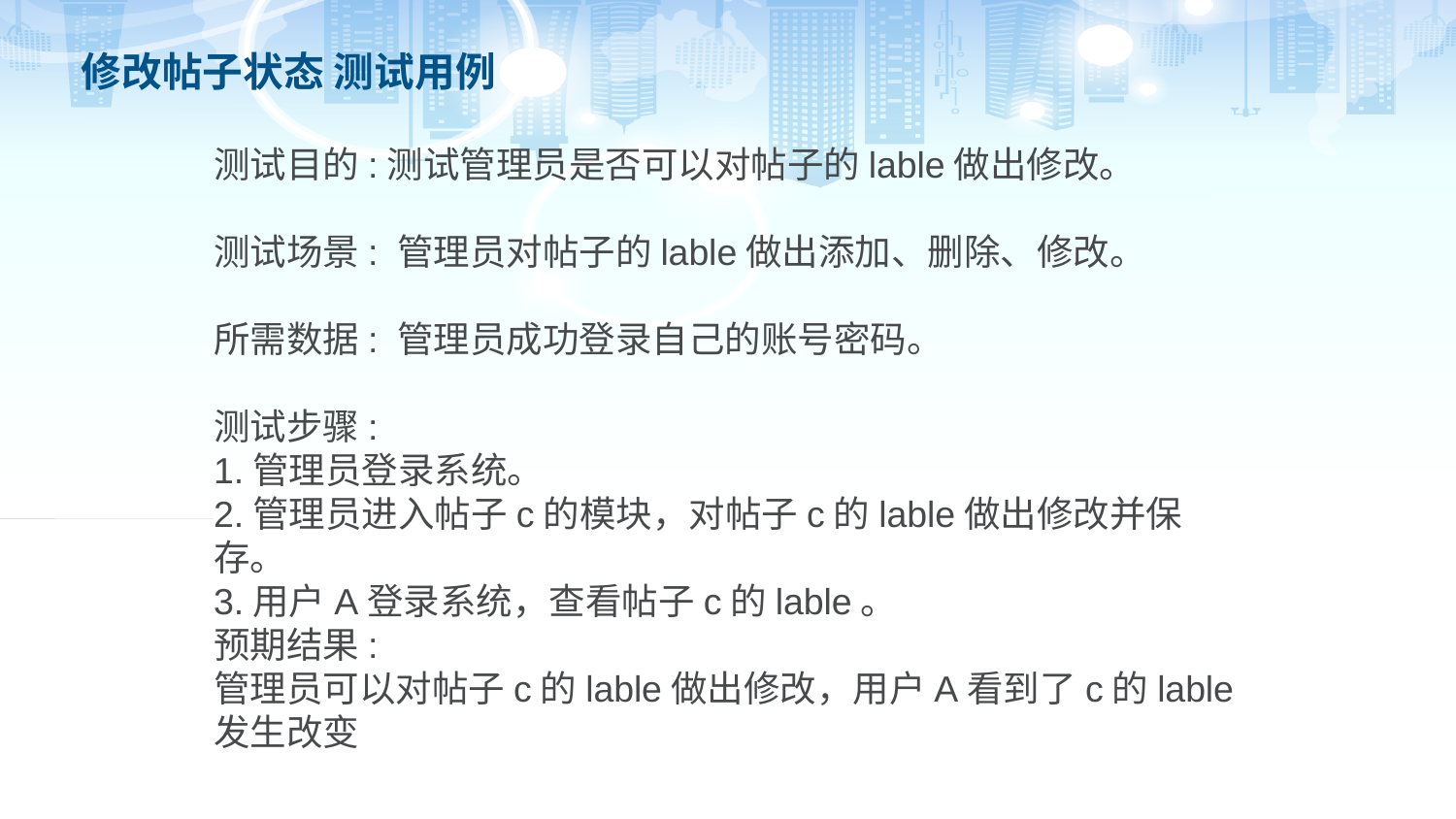

# 修改帖子状态 测试用例
测试目的:测试管理员是否可以对帖子的lable做出修改。

测试场景: 管理员对帖子的lable做出添加、删除、修改。

所需数据: 管理员成功登录自己的账号密码。

测试步骤:
1.管理员登录系统。
2.管理员进入帖子c的模块，对帖子c的lable做出修改并保存。
3.用户A登录系统，查看帖子c的lable。
预期结果:
管理员可以对帖子c的lable做出修改，用户A看到了c的lable发生改变